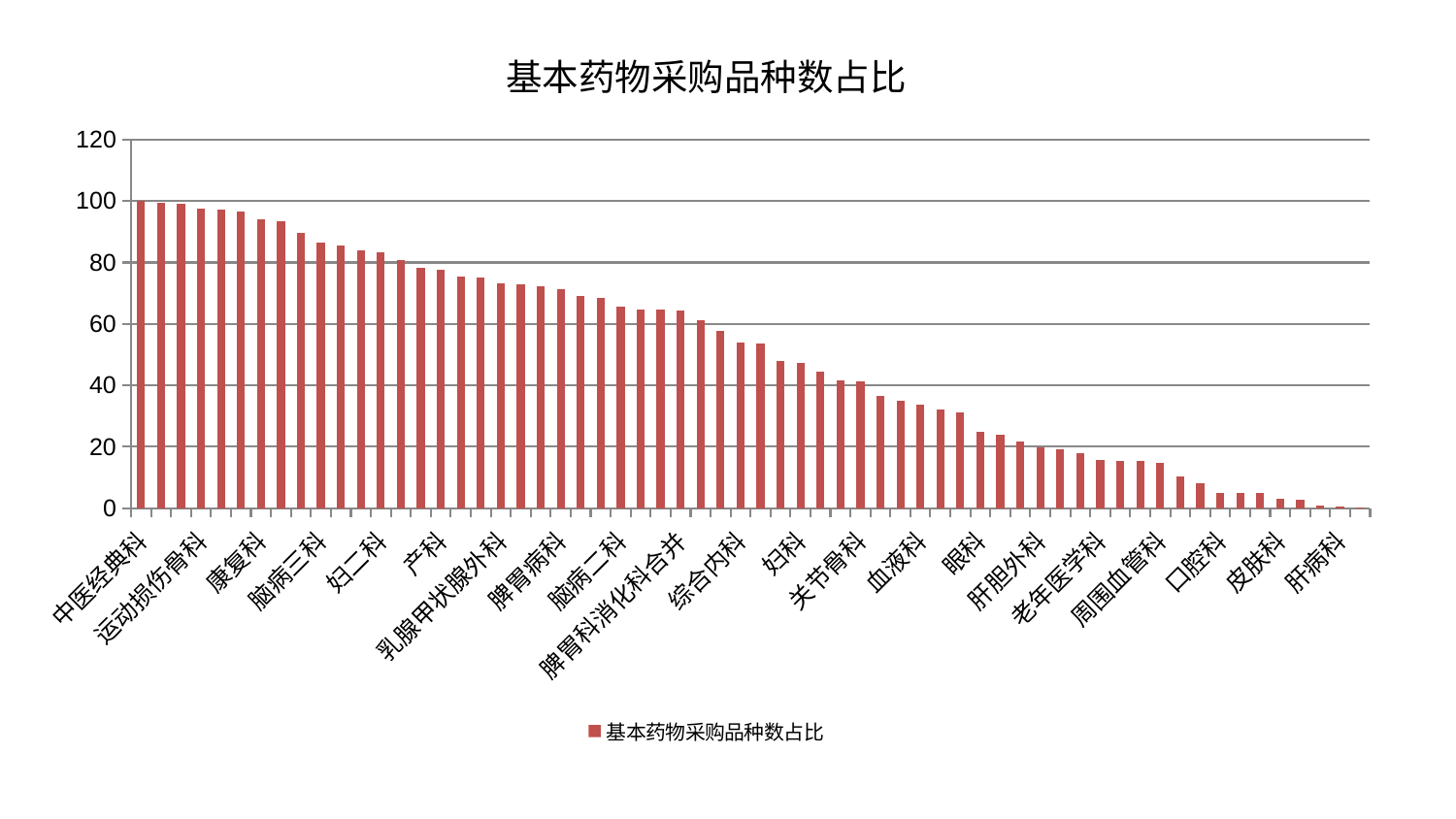

### Chart: 基本药物采购品种数占比

| Category | 基本药物采购品种数占比 |
|---|---|
| 中医经典科 | 100.0 |
| 针灸科 | 99.38618591670634 |
| 泌尿外科 | 99.13128476352342 |
| 运动损伤骨科 | 97.5655007538638 |
| 脊柱骨科 | 97.37130590312564 |
| 心病二科 | 96.73507218806284 |
| 康复科 | 93.9506791898205 |
| 消化内科 | 93.30005883820026 |
| 儿科 | 89.76474904878653 |
| 脑病三科 | 86.45302024913909 |
| 显微骨科 | 85.41941249456303 |
| 心血管内科 | 83.83218638995753 |
| 妇二科 | 83.464803114508 |
| 微创骨科 | 80.8262511951212 |
| 小儿推拿科 | 78.39545536804519 |
| 产科 | 77.79431346508692 |
| 身心医学科 | 75.27795768075634 |
| 呼吸内科 | 74.9852718465029 |
| 乳腺甲状腺外科 | 73.26335015346092 |
| 神经外科 | 72.90456478404238 |
| 东区肾病科 | 72.43911202604484 |
| 脾胃病科 | 71.30135988720244 |
| 创伤骨科 | 69.02174917665971 |
| 东区重症医学科 | 68.36584467447197 |
| 脑病二科 | 65.6027190347908 |
| 胸外科 | 64.8073921954565 |
| 普通外科 | 64.6684900764711 |
| 脾胃科消化科合并 | 64.47643627344121 |
| 推拿科 | 61.30198989550046 |
| 美容皮肤科 | 57.87383021961346 |
| 综合内科 | 54.12421563172498 |
| 肛肠科 | 53.49655378958597 |
| 治未病中心 | 47.93906735310847 |
| 妇科 | 47.395808028365614 |
| 风湿病科 | 44.44111221775514 |
| 神经内科 | 41.57125268965226 |
| 关节骨科 | 41.2009539075432 |
| 妇科妇二科合并 | 36.540078871832876 |
| 小儿骨科 | 35.03083757989953 |
| 血液科 | 33.572389082617576 |
| 男科 | 32.04850591965993 |
| 肿瘤内科 | 31.120380443887953 |
| 眼科 | 24.89328313871035 |
| 西区重症医学科 | 23.90399020072888 |
| 肾病科 | 21.808641082493608 |
| 肝胆外科 | 19.78856189941072 |
| 肾脏内科 | 19.278758982623803 |
| 心病四科 | 18.0450046156932 |
| 老年医学科 | 15.725859574273004 |
| 中医外治中心 | 15.500431841134121 |
| 心病一科 | 15.410643613525247 |
| 周围血管科 | 14.695209048937901 |
| 脑病一科 | 10.398112453608096 |
| 耳鼻喉科 | 8.12833742849383 |
| 口腔科 | 5.136753877836451 |
| 内分泌科 | 4.954159092034609 |
| 心病三科 | 4.8582089731330065 |
| 皮肤科 | 3.0473373605134793 |
| 骨科 | 2.776455523964679 |
| 重症医学科 | 0.885422868954703 |
| 肝病科 | 0.42168525158989584 |
| 医院 | 0.3124127502710471 |
188